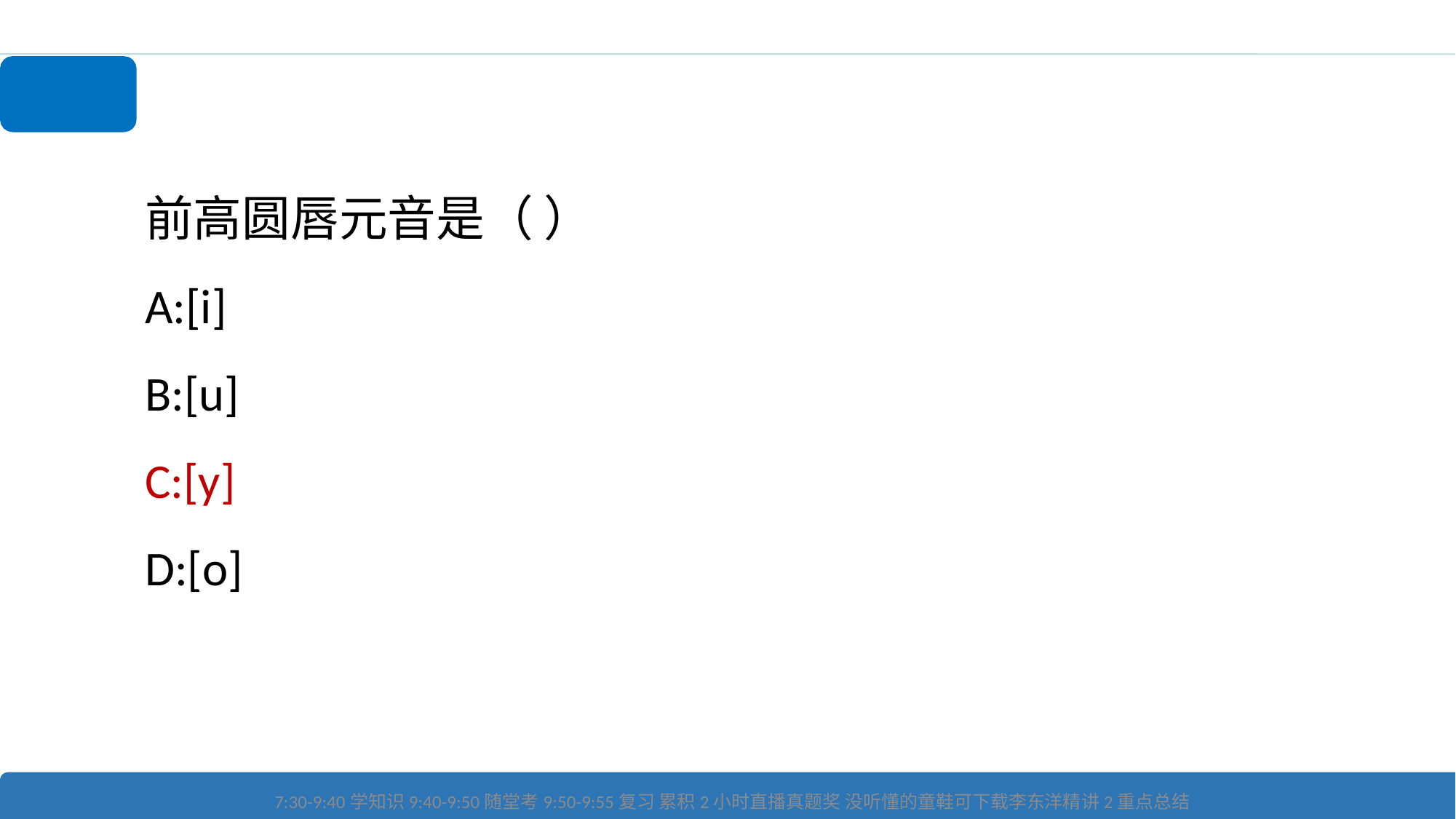

# 练习题
前高圆唇元音是（ ）
A:[i]
B:[u]
C:[y]
D:[o]

7:30-9:40学知识9:40-9:50随堂考9:50-9:55复习 累积2小时直播真题奖 没听懂的童鞋可下载李东洋精讲2重点总结